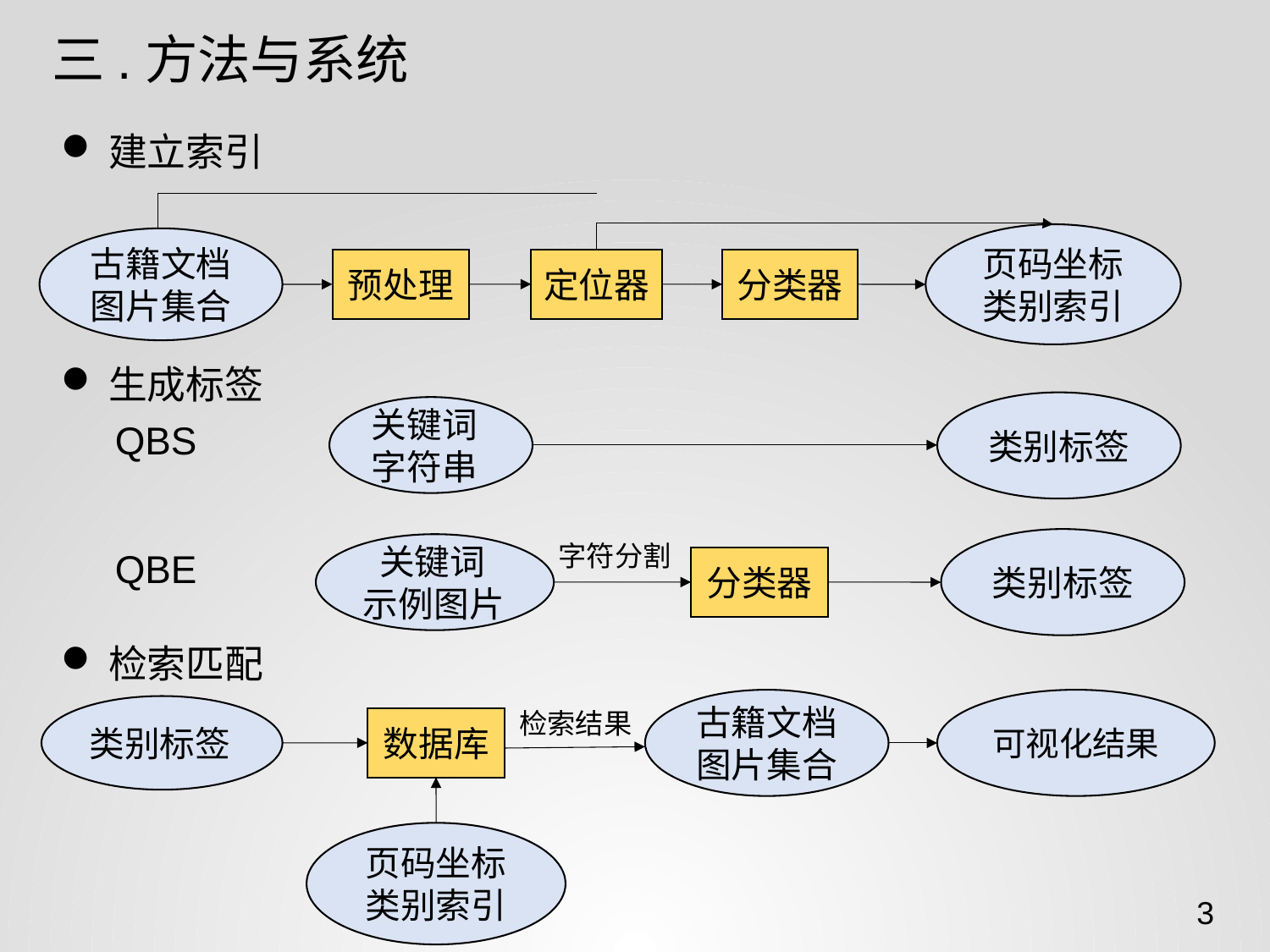

三.方法与系统

建立索引

生成标签

检索匹配
页码坐标
类别索引
古籍文档图片集合
定位器
预处理
分类器
类别标签
关键词字符串
QBS
类别标签
字符分割
 关键词
示例图片
QBE
分类器
古籍文档
图片集合
可视化结果
类别标签
检索结果
数据库
页码坐标类别索引
3